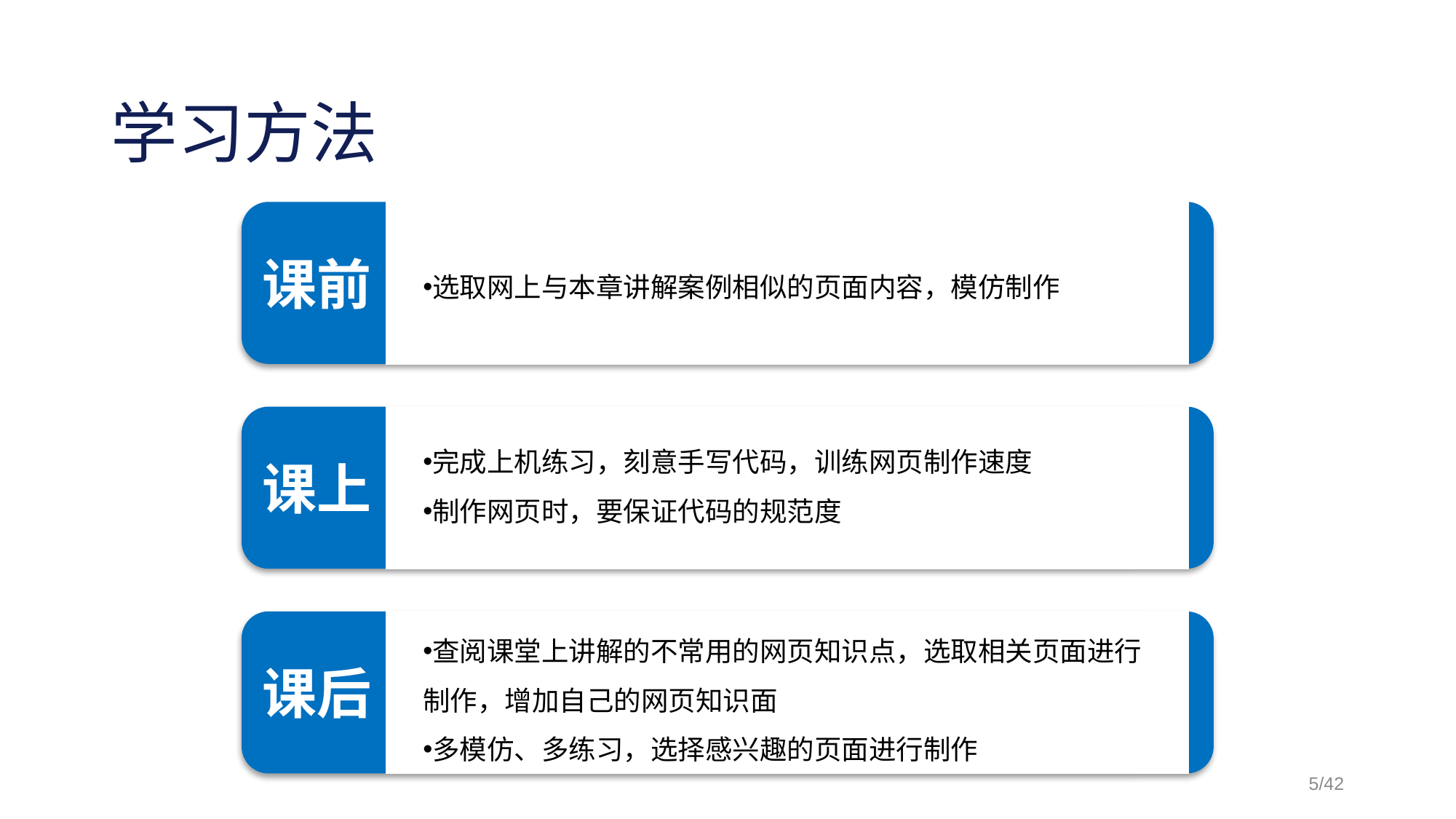

# 学习方法

课前
选取网上与本章讲解案例相似的页面内容，模仿制作

完成上机练习，刻意手写代码，训练网页制作速度
制作网页时，要保证代码的规范度
课上

查阅课堂上讲解的不常用的网页知识点，选取相关页面进行制作，增加自己的网页知识面
多模仿、多练习，选择感兴趣的页面进行制作
课后
5/42